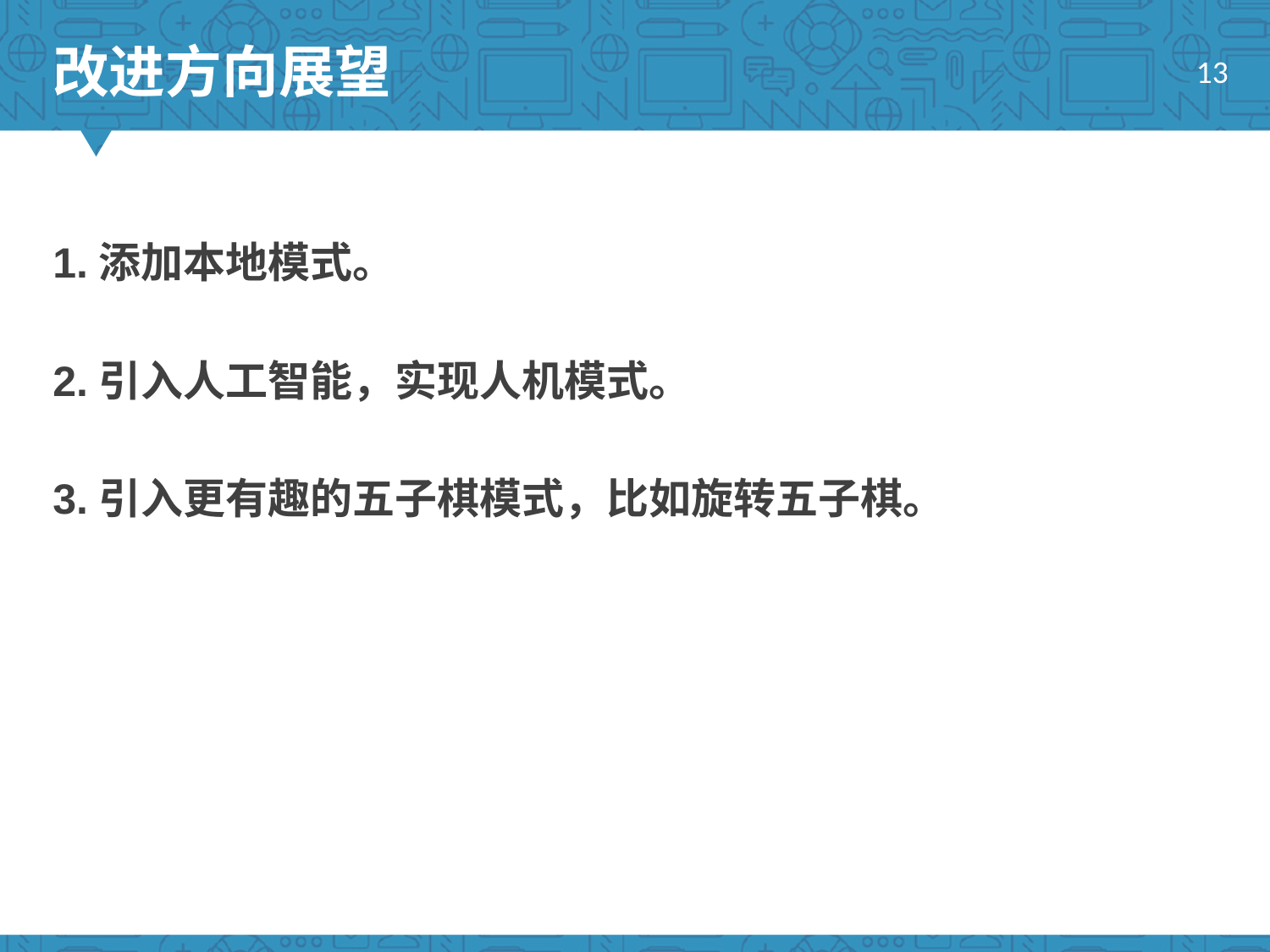

改进方向展望
13
1.添加本地模式。
2.引入人工智能，实现人机模式。
3.引入更有趣的五子棋模式，比如旋转五子棋。